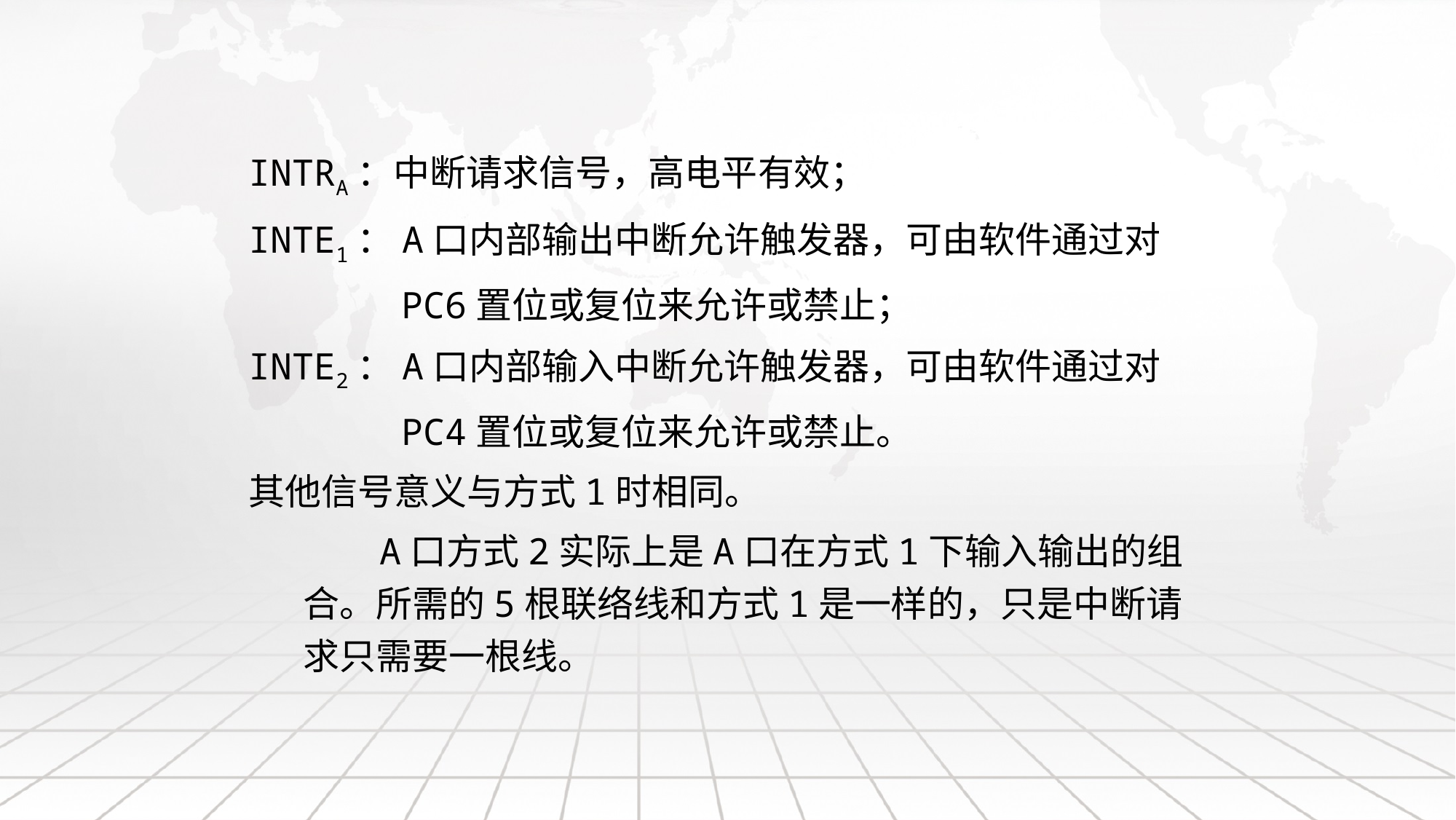

INTRA：中断请求信号，高电平有效；
INTE1：A口内部输出中断允许触发器，可由软件通过对
       PC6置位或复位来允许或禁止；
INTE2：A口内部输入中断允许触发器，可由软件通过对
       PC4置位或复位来允许或禁止。
其他信号意义与方式1时相同。
      A口方式2实际上是A口在方式1下输入输出的组合。所需的5根联络线和方式1是一样的，只是中断请求只需要一根线。